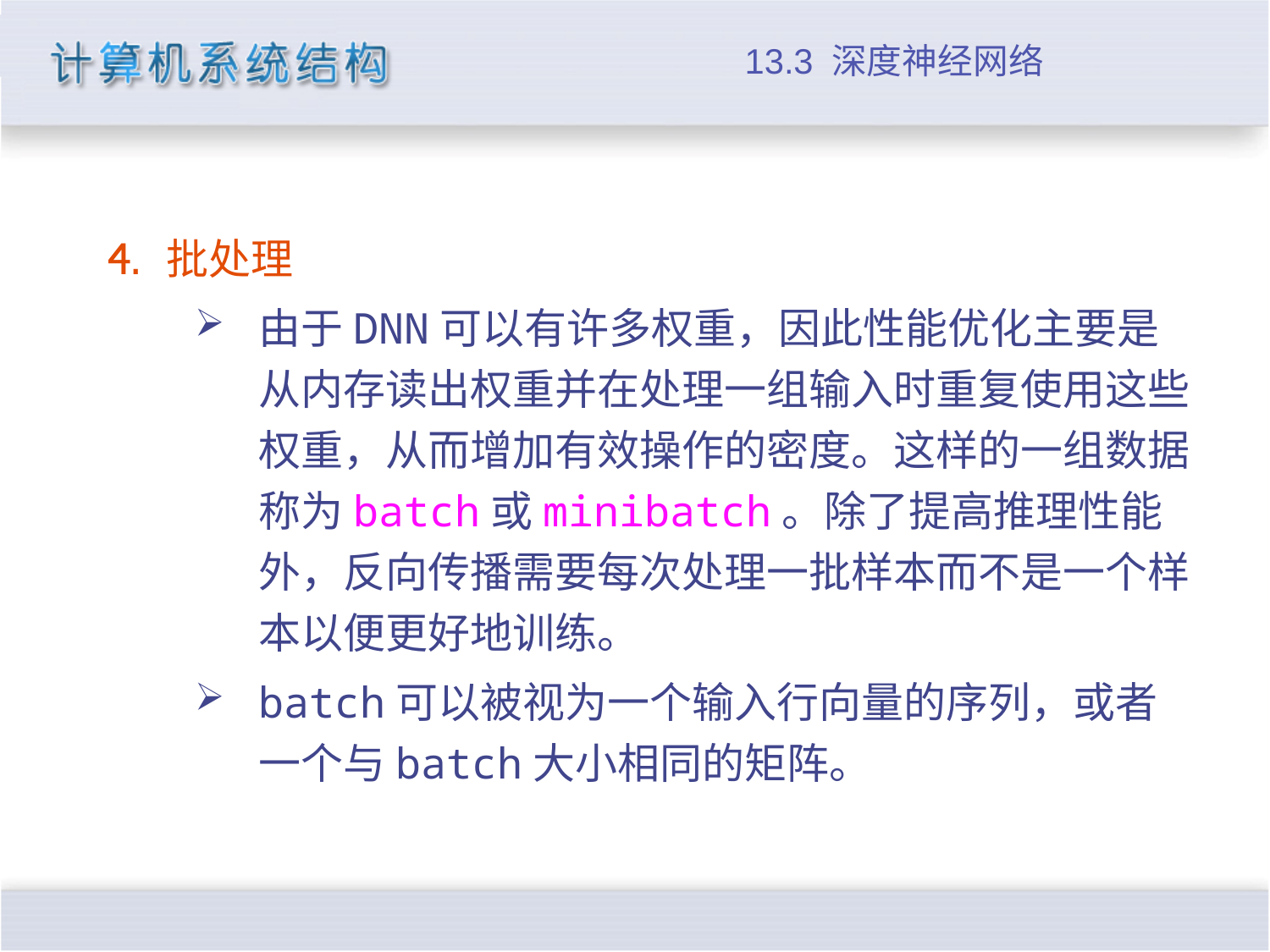

# 13.3 深度神经网络
4. 批处理
由于DNN可以有许多权重，因此性能优化主要是从内存读出权重并在处理一组输入时重复使用这些权重，从而增加有效操作的密度。这样的一组数据称为batch或minibatch。除了提高推理性能外，反向传播需要每次处理一批样本而不是一个样本以便更好地训练。
batch可以被视为一个输入行向量的序列，或者一个与batch大小相同的矩阵。